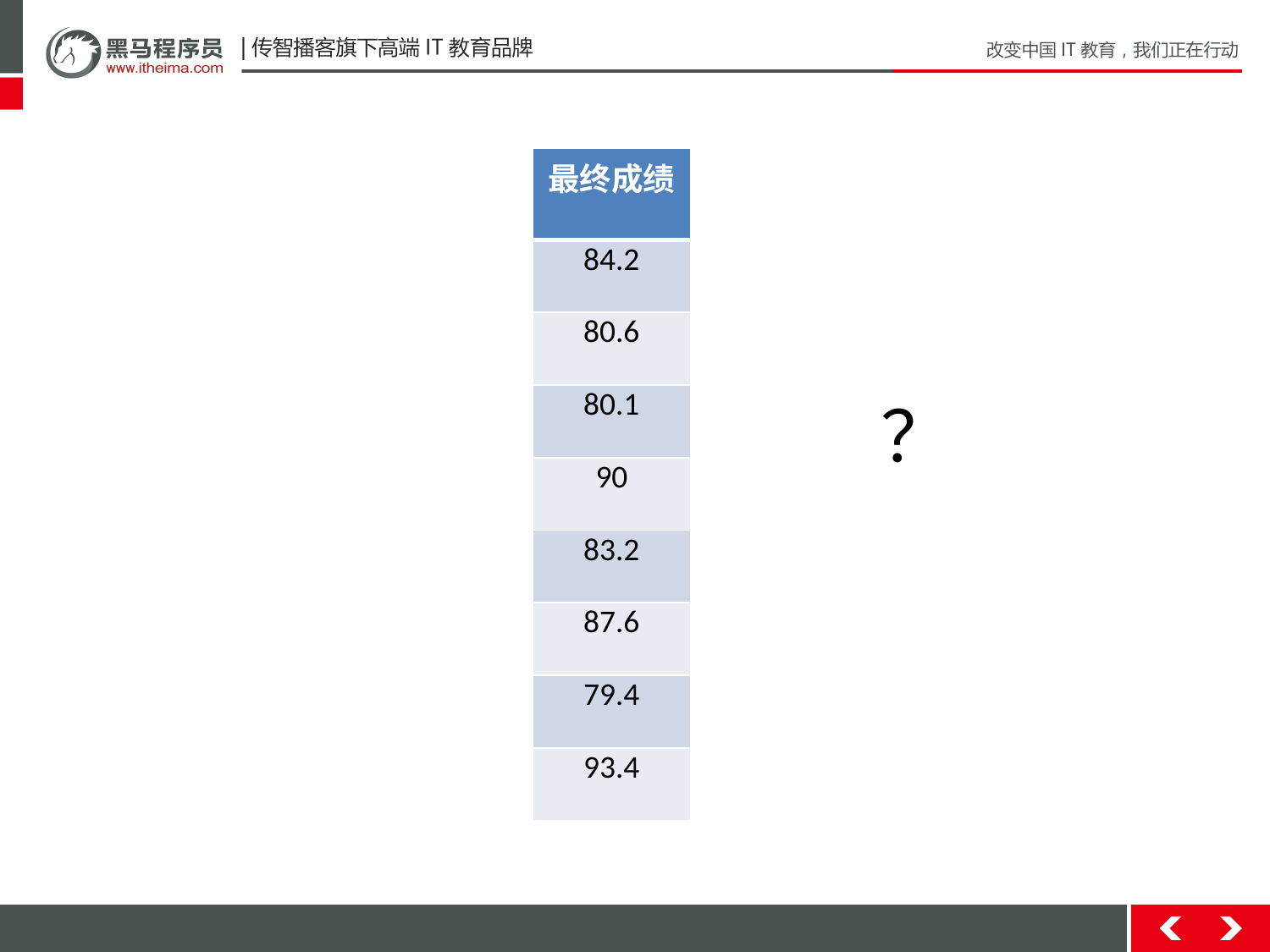

| 最终成绩 |
| --- |
| 84.2 |
| 80.6 |
| 80.1 |
| 90 |
| 83.2 |
| 87.6 |
| 79.4 |
| 93.4 |
？